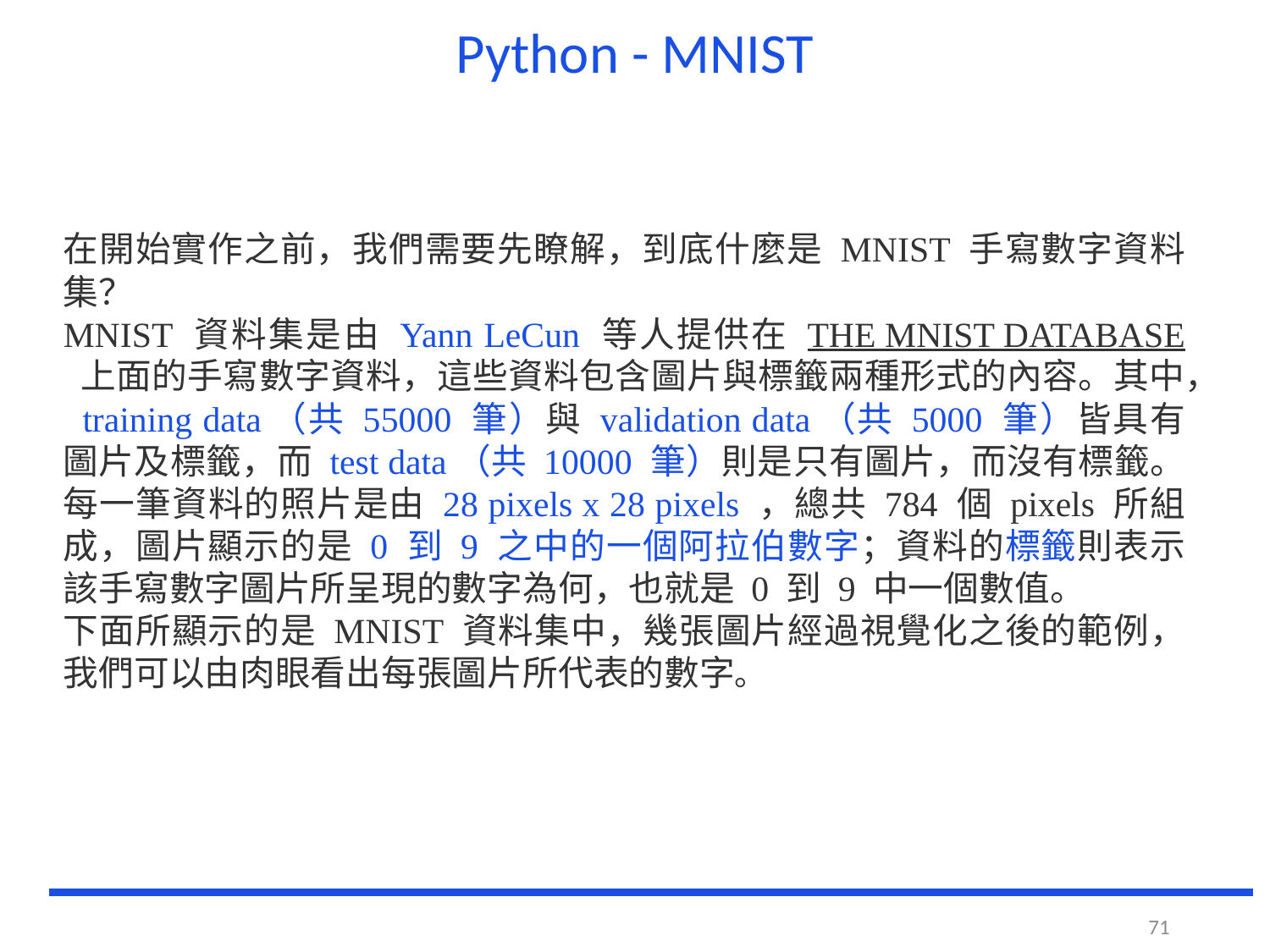

# Python - MNIST
在開始實作之前，我們需要先瞭解，到底什麼是 MNIST 手寫數字資料集？
MNIST 資料集是由 Yann LeCun 等人提供在 THE MNIST DATABASE 上面的手寫數字資料，這些資料包含圖片與標籤兩種形式的內容。其中， training data（共 55000 筆）與 validation data（共 5000 筆）皆具有圖片及標籤，而 test data（共 10000 筆）則是只有圖片，而沒有標籤。每一筆資料的照片是由 28 pixels x 28 pixels ，總共 784 個 pixels 所組成，圖片顯示的是 0 到 9 之中的一個阿拉伯數字；資料的標籤則表示該手寫數字圖片所呈現的數字為何，也就是 0 到 9 中一個數值。
下面所顯示的是 MNIST 資料集中，幾張圖片經過視覺化之後的範例，我們可以由肉眼看出每張圖片所代表的數字。
71